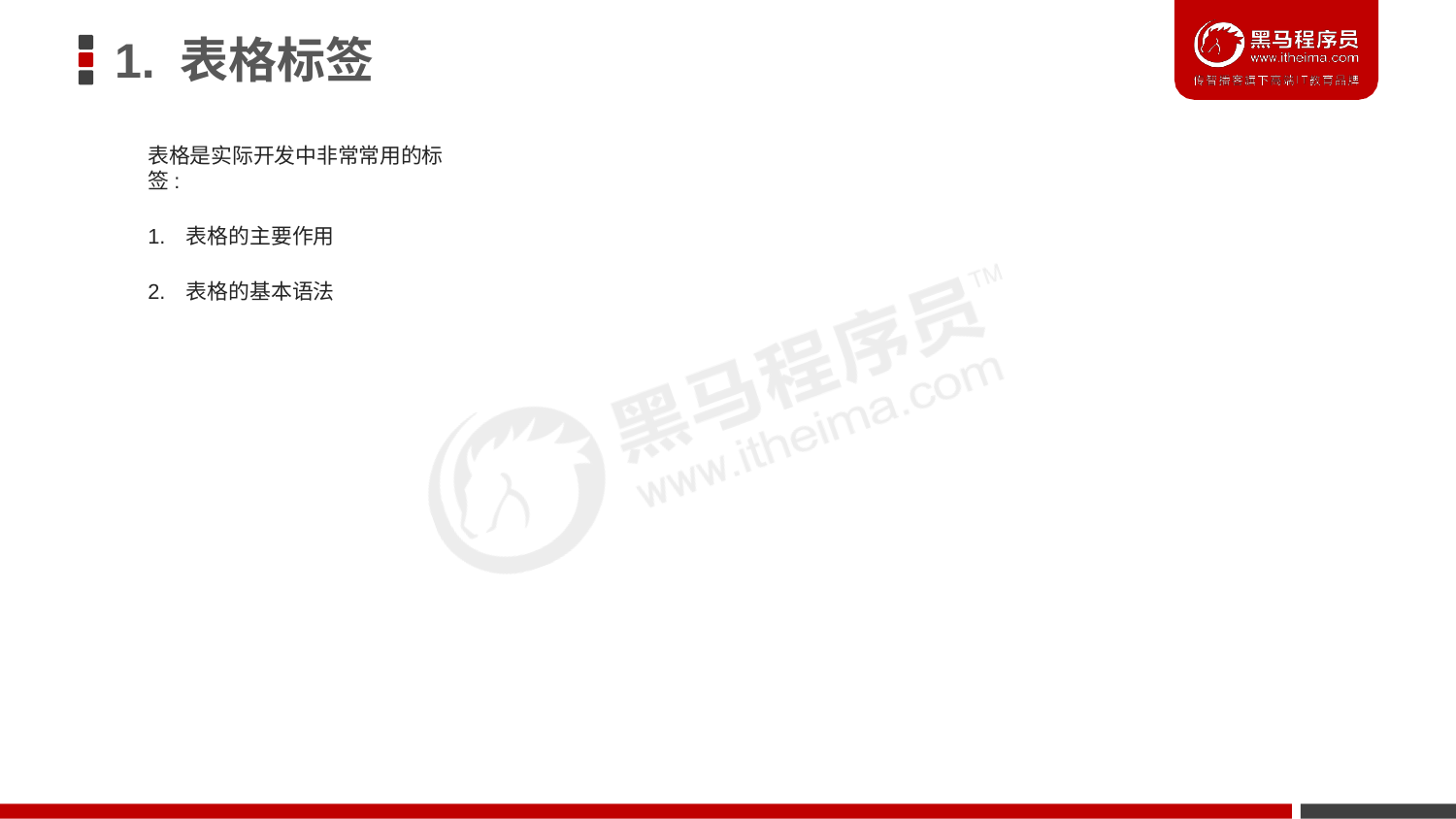

# 1. 表格标签
表格是实际开发中非常常用的标签:

1.  表格的主要作用

2.  表格的基本语法